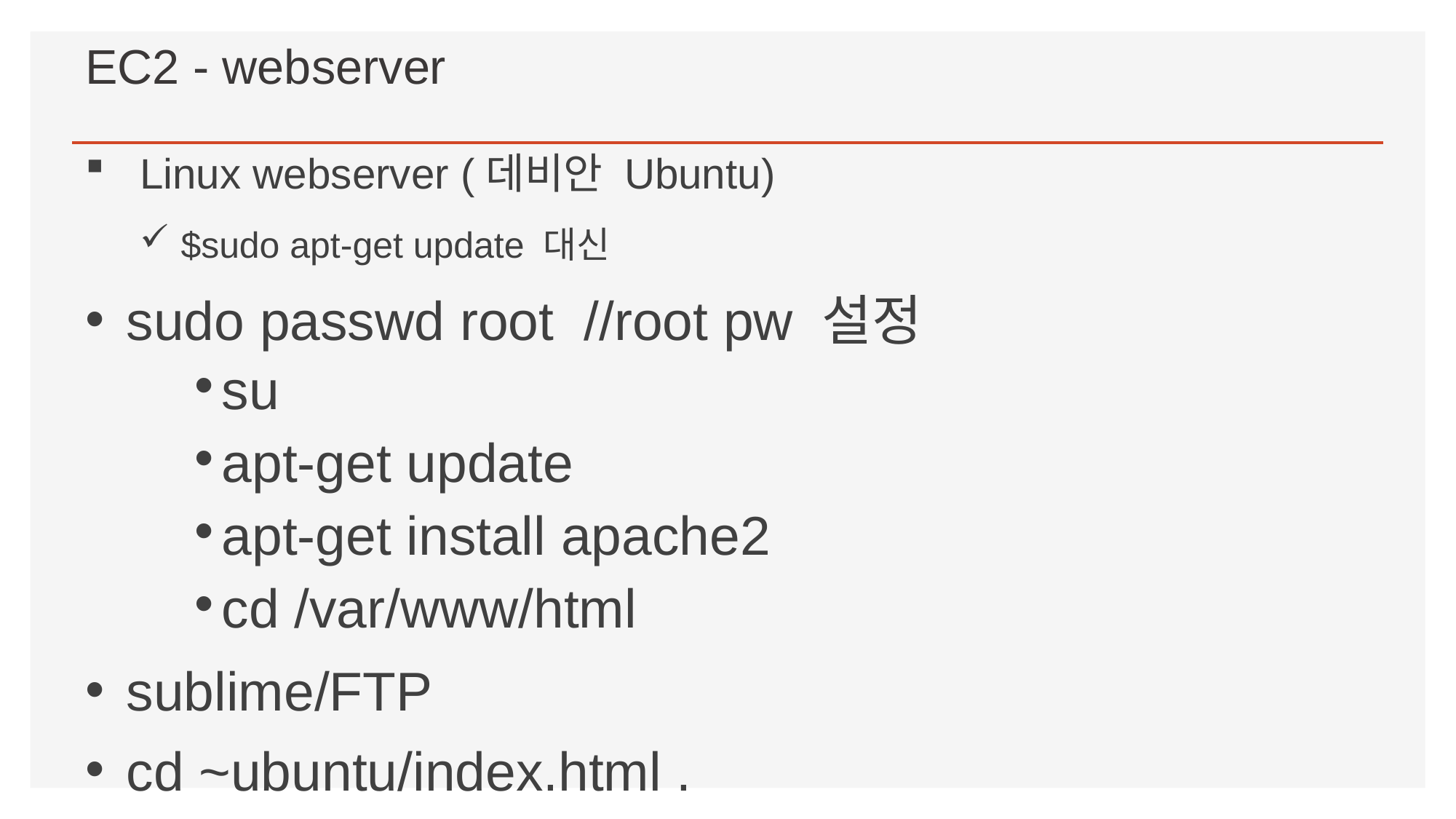

# EC2 - webserver
Linux webserver (데비안 Ubuntu)
$sudo apt-get update 대신
sudo passwd root  //root pw 설정
su
apt-get update
apt-get install apache2
cd /var/www/html
sublime/FTP
cd ~ubuntu/index.html .